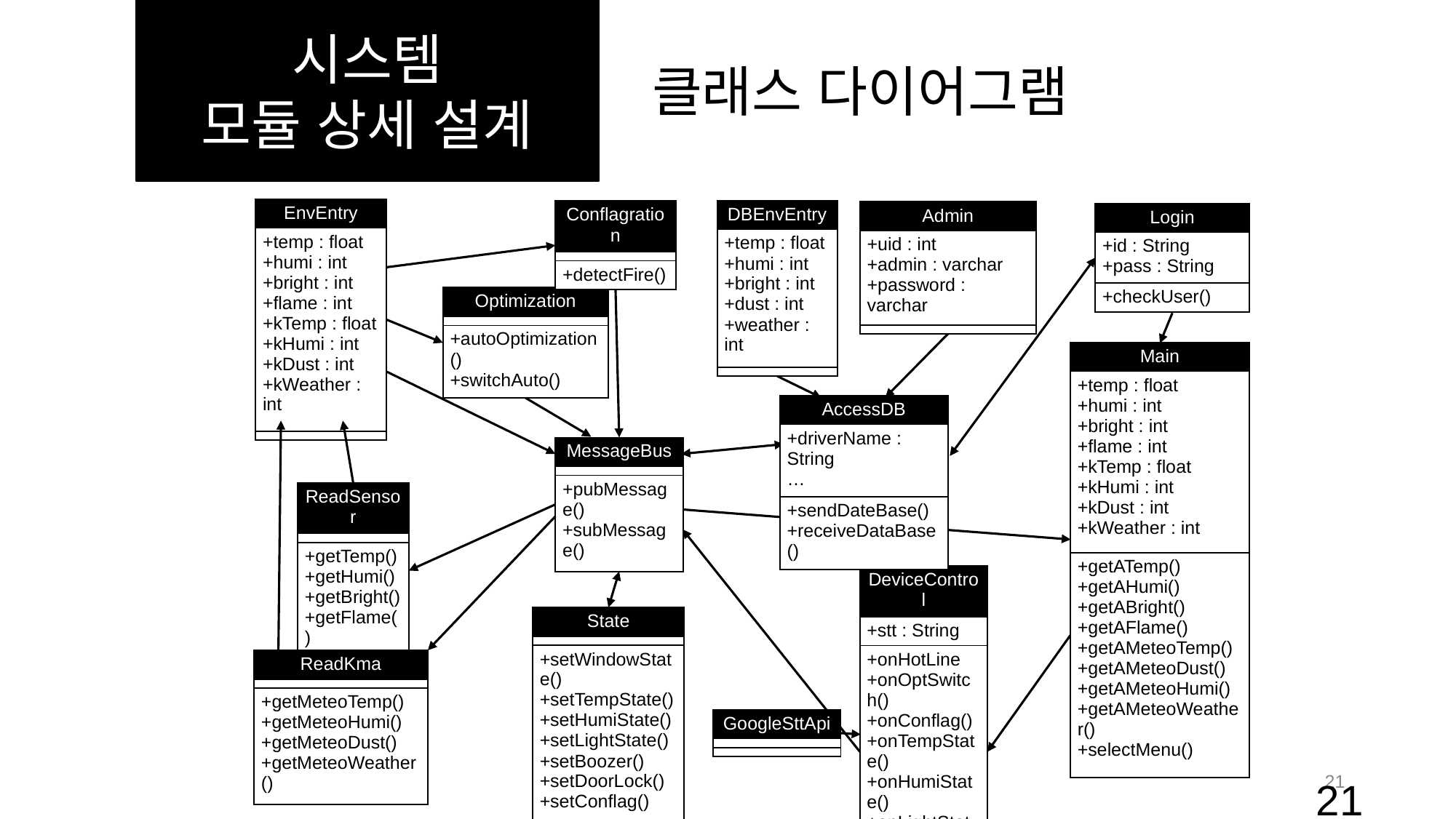

시스템
모듈 상세 설계
클래스 다이어그램

| EnvEntry |
| --- |
| +temp : float +humi : int +bright : int +flame : int +kTemp : float +kHumi : int +kDust : int +kWeather : int |
|  |
| DBEnvEntry |
| --- |
| +temp : float +humi : int +bright : int +dust : int +weather : int |
|  |
| Conflagration |
| --- |
|  |
| +detectFire() |
| Admin |
| --- |
| +uid : int +admin : varchar +password : varchar |
|  |
| Login |
| --- |
| +id : String +pass : String |
| +checkUser() |
| Optimization |
| --- |
|  |
| +autoOptimization() +switchAuto() |
| Main |
| --- |
| +temp : float +humi : int +bright : int +flame : int +kTemp : float +kHumi : int +kDust : int +kWeather : int |
| +getATemp() +getAHumi() +getABright() +getAFlame() +getAMeteoTemp() +getAMeteoDust() +getAMeteoHumi() +getAMeteoWeather() +selectMenu() |
| AccessDB |
| --- |
| +driverName : String … |
| +sendDateBase() +receiveDataBase() |
| MessageBus |
| --- |
|  |
| +pubMessage() +subMessage() |
| ReadSensor |
| --- |
|  |
| +getTemp() +getHumi() +getBright() +getFlame() |
| DeviceControl |
| --- |
| +stt : String |
| +onHotLine +onOptSwitch() +onConflag() +onTempState() +onHumiState() +onLightState() +onDoorLock() +onSTT() |
| State |
| --- |
|  |
| +setWindowState() +setTempState() +setHumiState() +setLightState() +setBoozer() +setDoorLock() +setConflag() |
| ReadKma |
| --- |
|  |
| +getMeteoTemp() +getMeteoHumi() +getMeteoDust() +getMeteoWeather() |
| GoogleSttApi |
| --- |
|  |
|  |
21
21